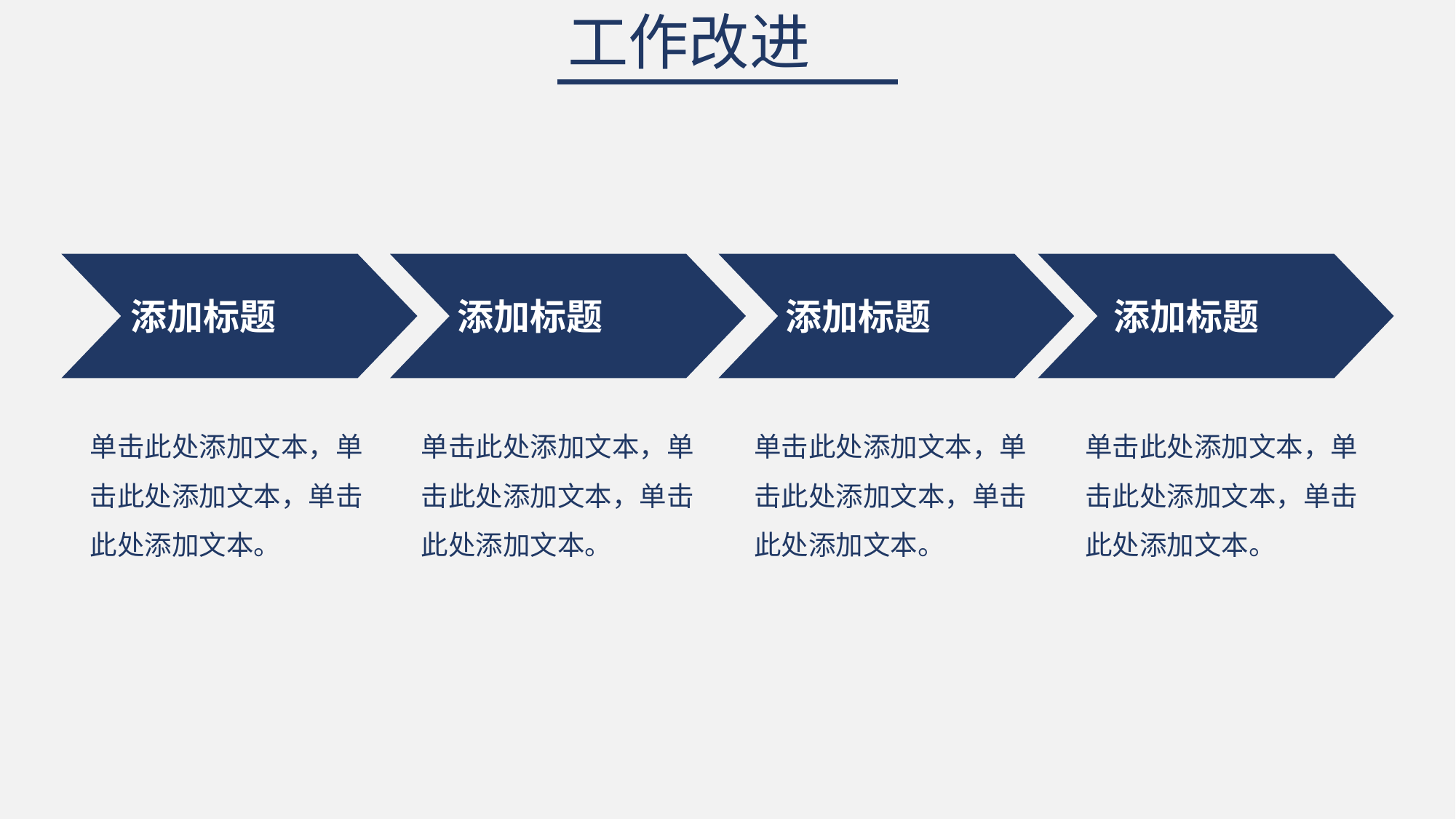

工作改进

添加标题
添加标题
添加标题
添加标题
单击此处添加文本，单击此处添加文本，单击此处添加文本。
单击此处添加文本，单击此处添加文本，单击此处添加文本。
单击此处添加文本，单击此处添加文本，单击此处添加文本。
单击此处添加文本，单击此处添加文本，单击此处添加文本。